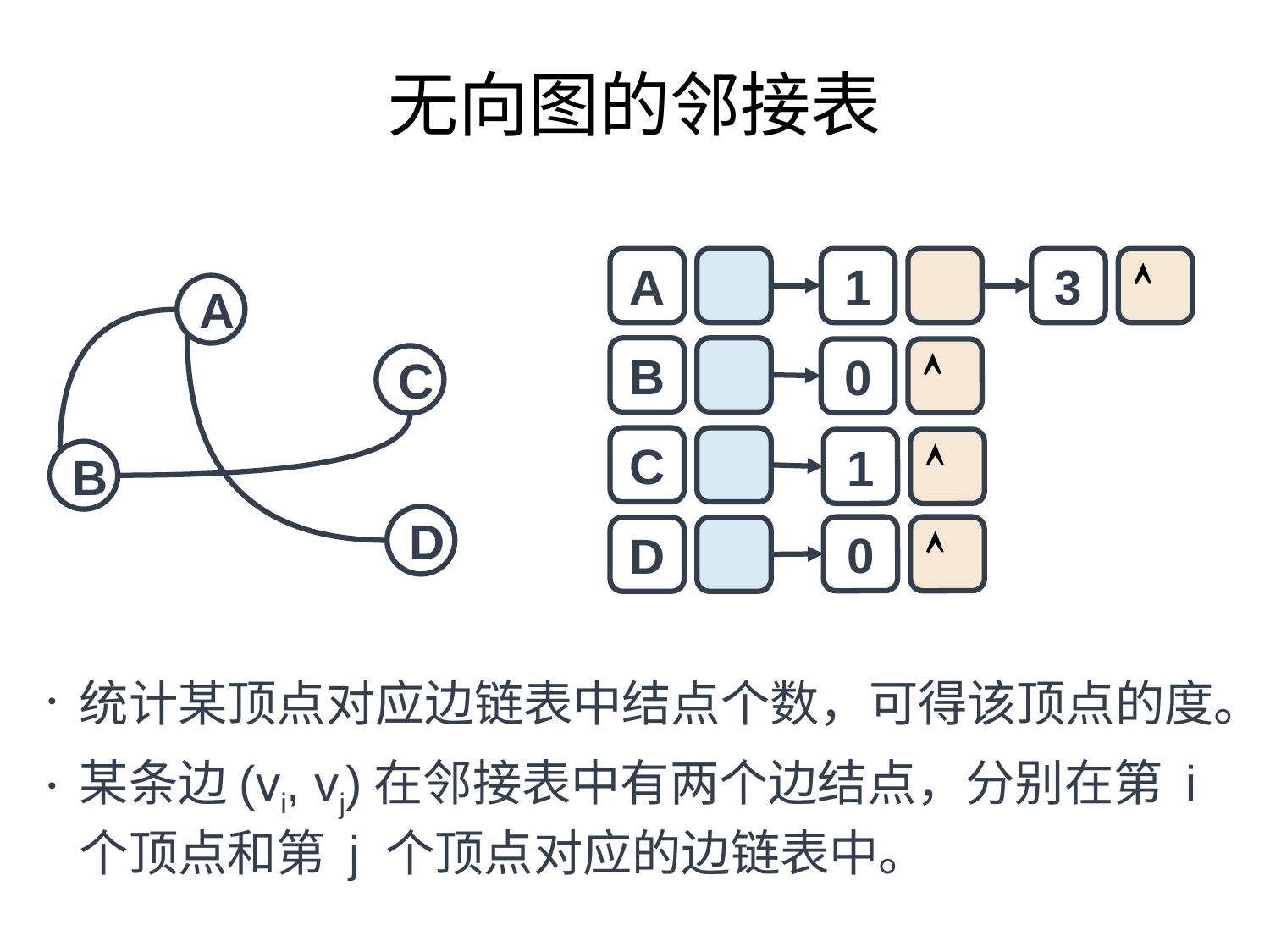

无向图的邻接表
A

1

3
∧
A
B

0
∧
C
C

1
∧
B
D
0
∧
D

统计某顶点对应边链表中结点个数，可得该顶点的度。
某条边(vi, vj)在邻接表中有两个边结点，分别在第 i 个顶点和第 j 个顶点对应的边链表中。